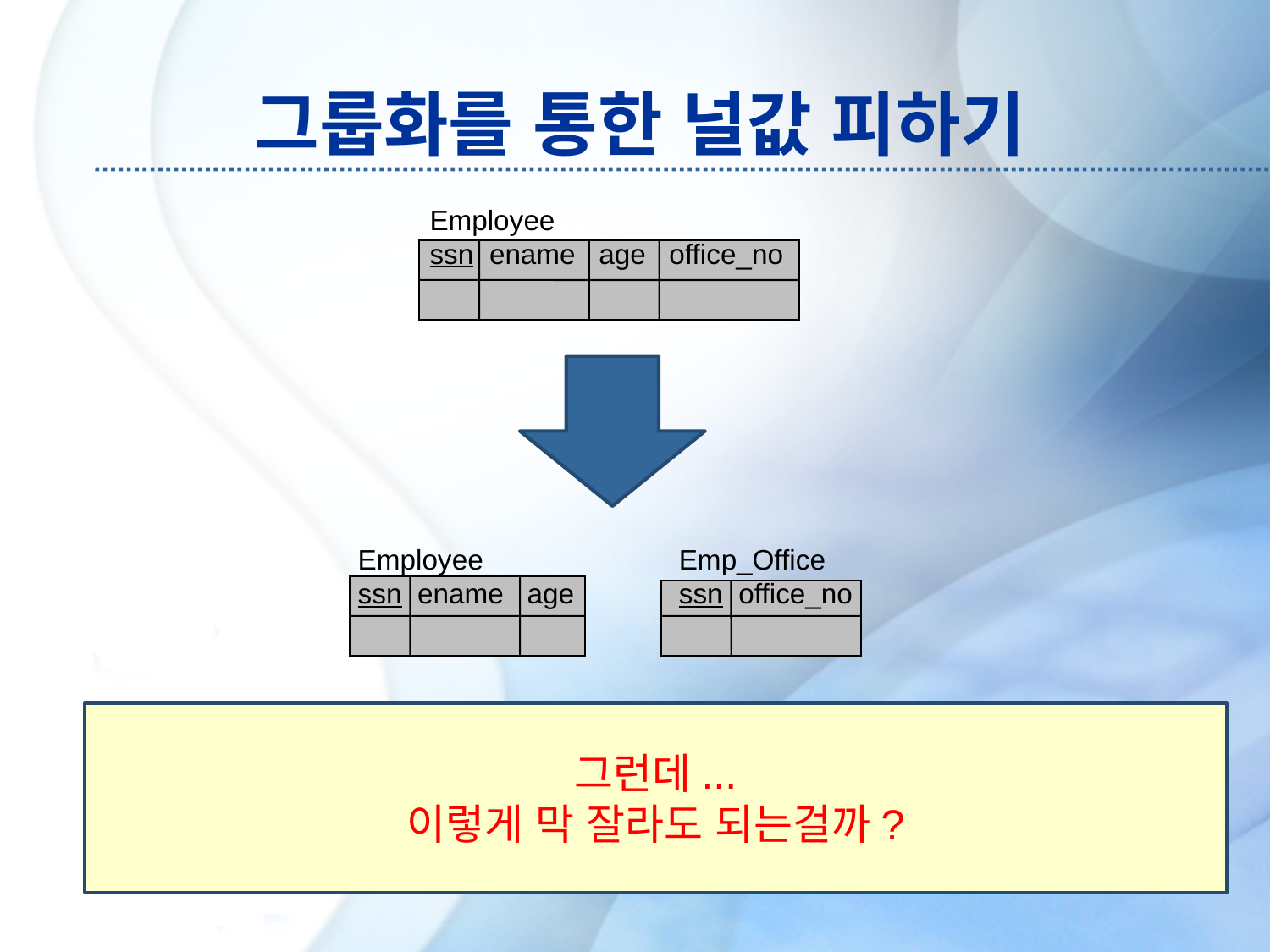

# 그룹화를 통한 널값 피하기
Employee
ssn  ename   age   office_no

Employee
ssn  ename   age

Emp_Office
ssn  office_no

그런데...
이렇게 막 잘라도 되는걸까?